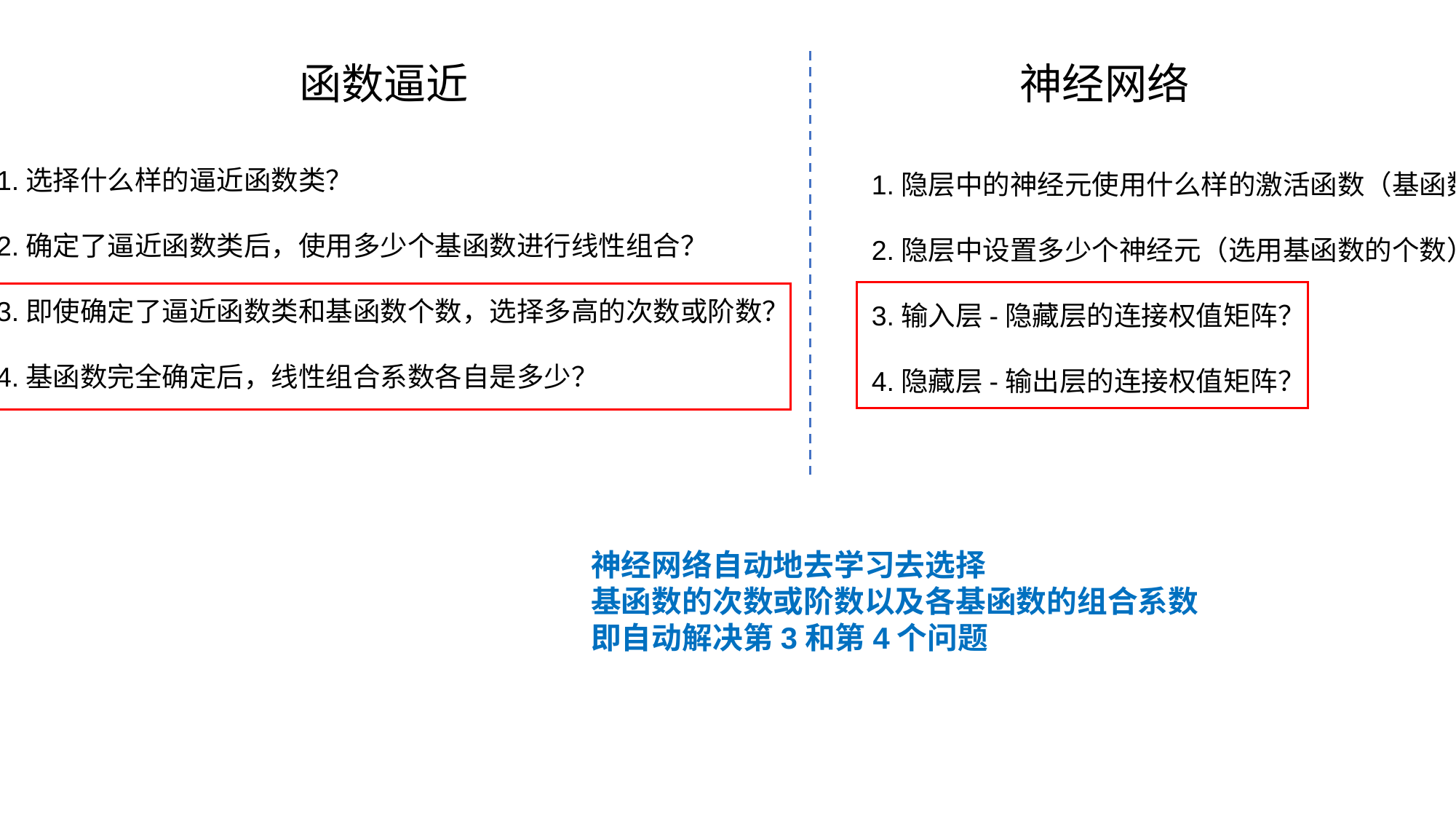

函数逼近
神经网络
1.选择什么样的逼近函数类？

2.确定了逼近函数类后，使用多少个基函数进行线性组合？

3.即使确定了逼近函数类和基函数个数，选择多高的次数或阶数？

4.基函数完全确定后，线性组合系数各自是多少？
1.隐层中的神经元使用什么样的激活函数（基函数种类）？

2.隐层中设置多少个神经元（选用基函数的个数）？

3.输入层-隐藏层的连接权值矩阵？

4.隐藏层-输出层的连接权值矩阵？

神经网络自动地去学习去选择
基函数的次数或阶数以及各基函数的组合系数
即自动解决第3和第4个问题